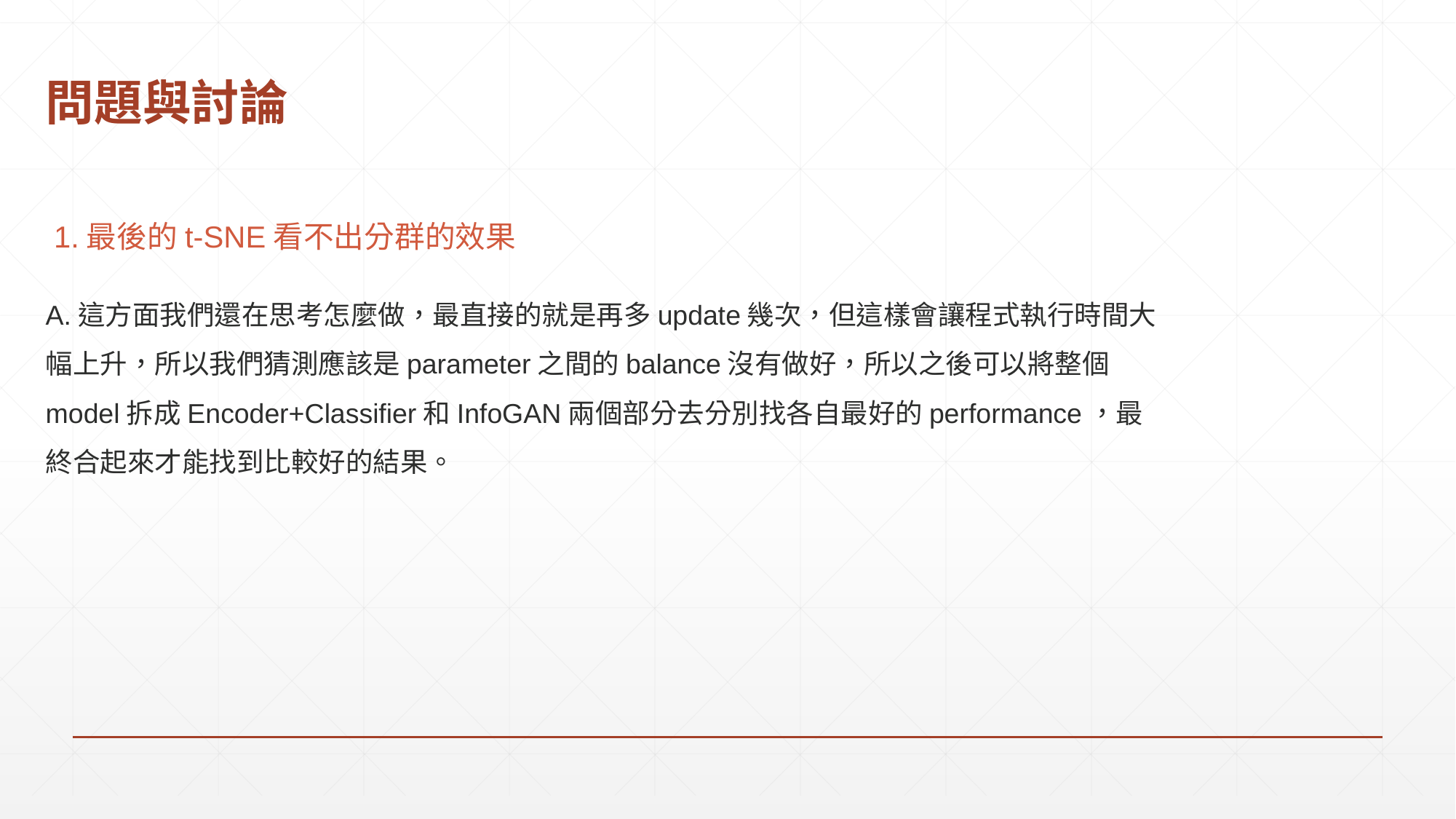

# 問題與討論
 1.最後的t-SNE看不出分群的效果
A.這方面我們還在思考怎麼做，最直接的就是再多update幾次，但這樣會讓程式執行時間大幅上升，所以我們猜測應該是parameter之間的balance沒有做好，所以之後可以將整個model拆成Encoder+Classifier和InfoGAN兩個部分去分別找各自最好的performance，最終合起來才能找到比較好的結果。